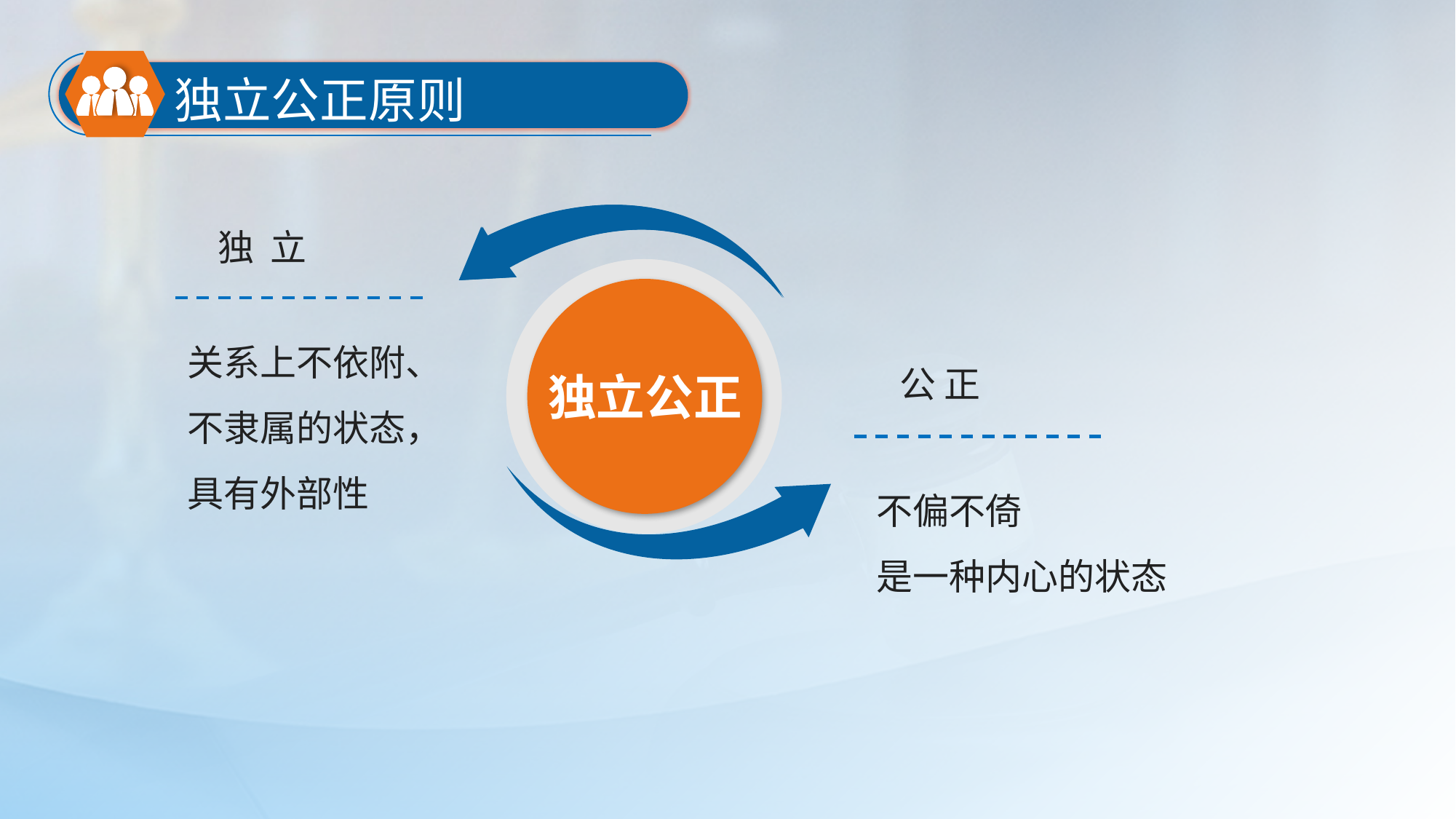

独立公正原则

独  立

独立公正

独立公正
关系上不依附、
不隶属的状态，
具有外部性
公 正
不偏不倚
是一种内心的状态